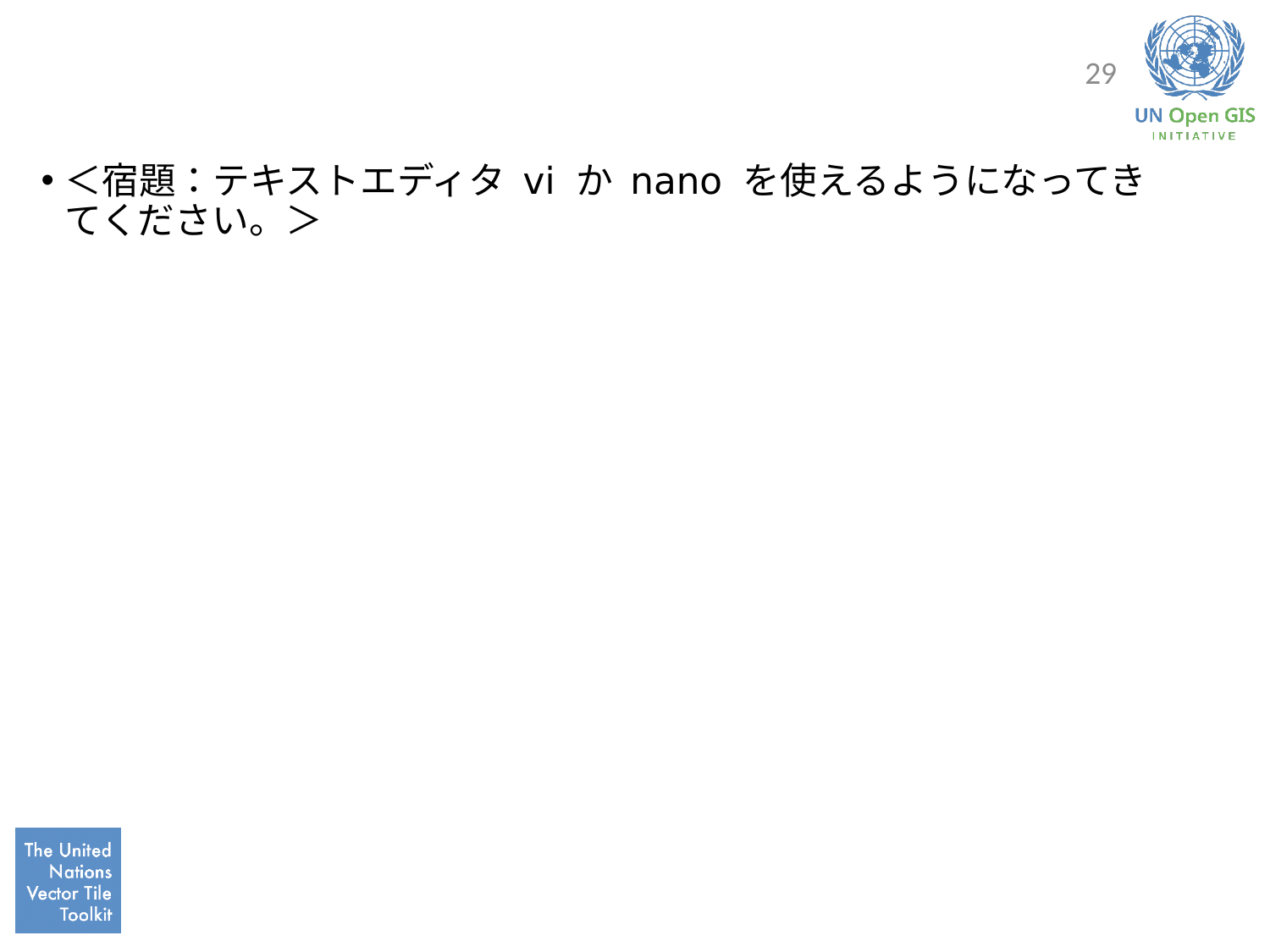

#
29
＜宿題：テキストエディタ vi か nano を使えるようになってきてください。＞